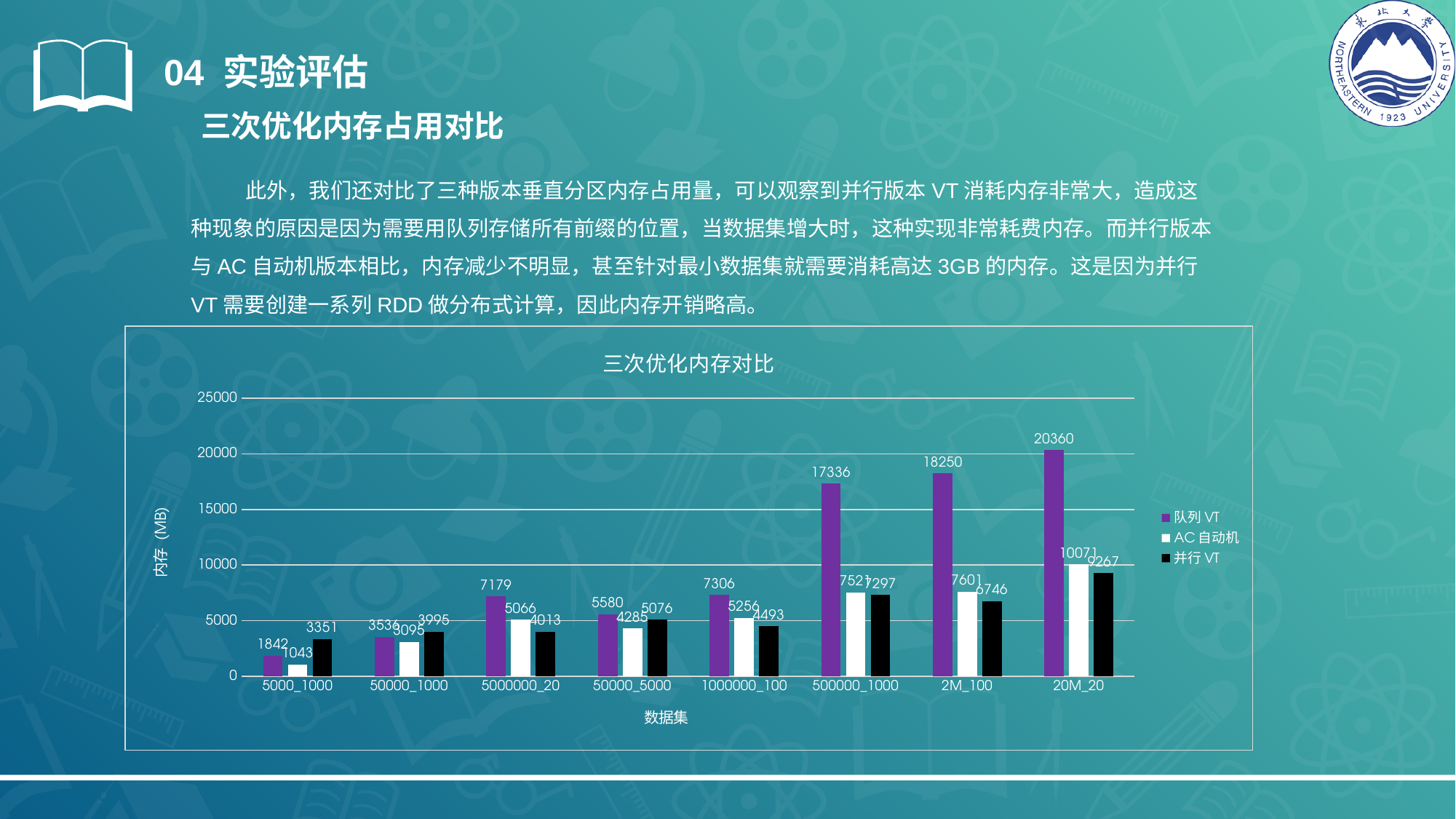

04 实验评估
三次优化内存占用对比
此外，我们还对比了三种版本垂直分区内存占用量，可以观察到并行版本VT消耗内存非常大，造成这种现象的原因是因为需要用队列存储所有前缀的位置，当数据集增大时，这种实现非常耗费内存。而并行版本与AC自动机版本相比，内存减少不明显，甚至针对最小数据集就需要消耗高达3GB的内存。这是因为并行VT需要创建一系列RDD做分布式计算，因此内存开销略高。

### Chart: 三次优化内存对比

| Category | 队列VT | AC自动机 | 并行VT |
|---|---|---|---|
| 5000_1000 | 1841.8203125 | 1043.4767578125 | 3351.4127604166665 |
| 50000_1000 | 3536.2611268939395 | 3094.6268503289475 | 3994.653359375 |
| 5000000_20 | 7178.926007699275 | 5066.40966796875 | 4013.114430147059 |
| 50000_5000 | 5579.621229619565 | 4284.573792016807 | 5075.733612241124 |
| 1000000_100 | 7305.934388241525 | 5255.548007246377 | 4492.6647245762715 |
| 500000_1000 | 17335.533326740508 | 7520.885669052864 | 7297.422017045455 |
| 2M_100 | 18250.088317358193 | 7600.782977386934 | 6745.51447405134 |
| 20M_20 | 20359.598350694443 | 10071.139887971698 | 9266.620563089622 |